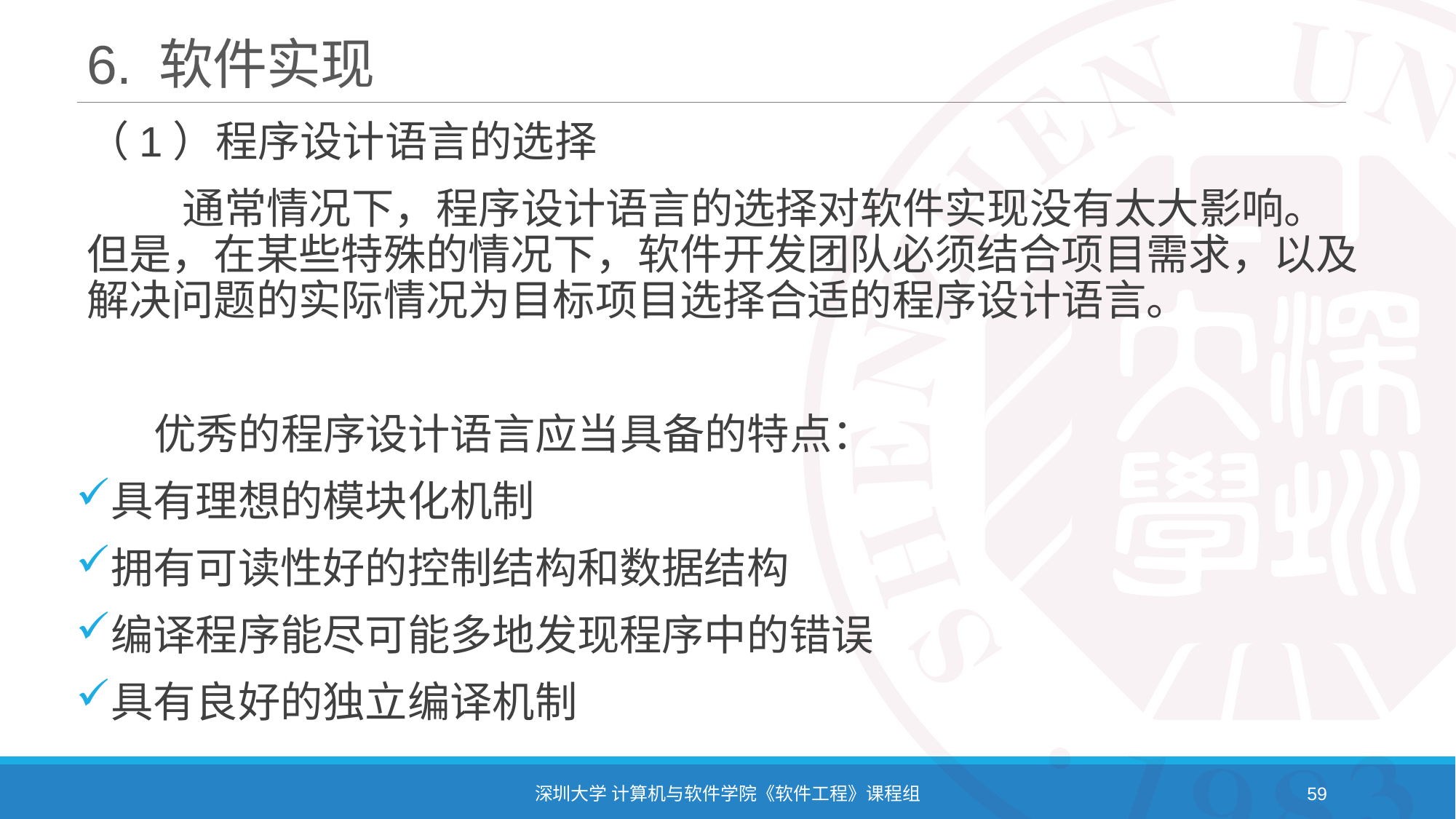

# 6. 软件实现
（1）程序设计语言的选择
         通常情况下，程序设计语言的选择对软件实现没有太大影响。但是，在某些特殊的情况下，软件开发团队必须结合项目需求，以及解决问题的实际情况为目标项目选择合适的程序设计语言。

      优秀的程序设计语言应当具备的特点：
具有理想的模块化机制
拥有可读性好的控制结构和数据结构
编译程序能尽可能多地发现程序中的错误
具有良好的独立编译机制

深圳大学 计算机与软件学院《软件工程》课程组
59